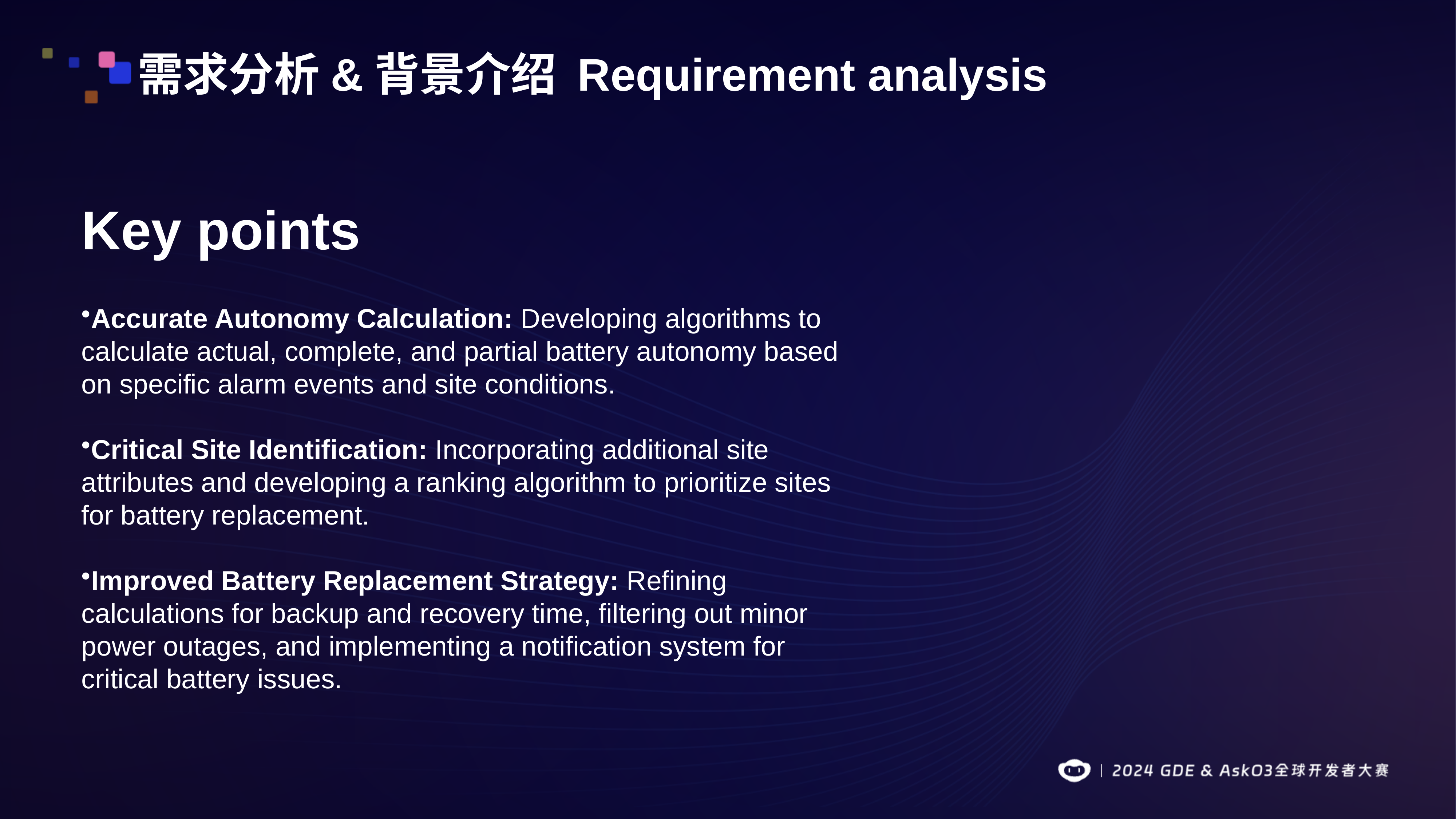

需求分析&背景介绍 Requirement analysis

# Key points
Accurate Autonomy Calculation: Developing algorithms to calculate actual, complete, and partial battery autonomy based on specific alarm events and site conditions.

Critical Site Identification: Incorporating additional site attributes and developing a ranking algorithm to prioritize sites for battery replacement.

Improved Battery Replacement Strategy: Refining calculations for backup and recovery time, filtering out minor power outages, and implementing a notification system for critical battery issues.